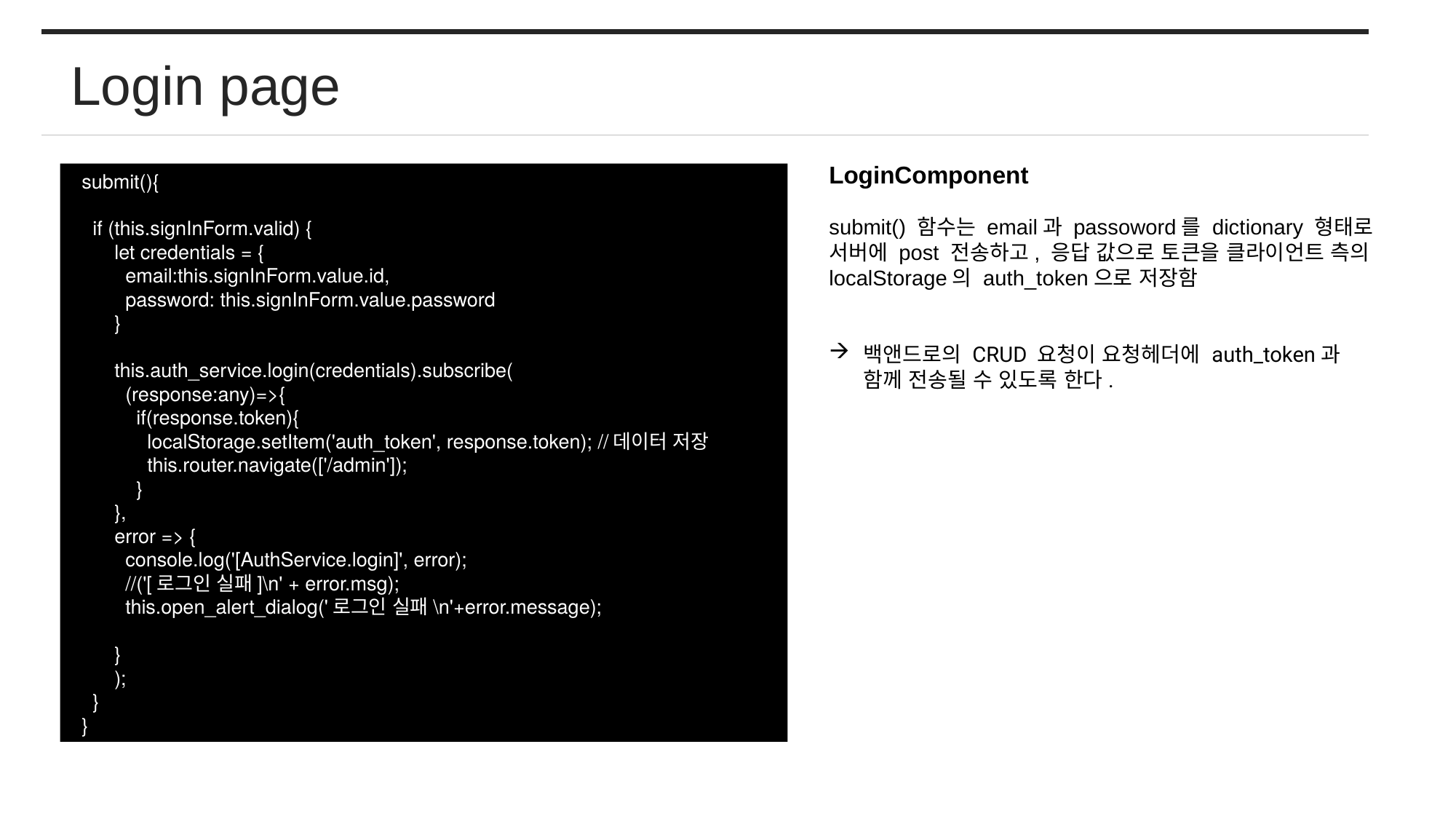

Login page
LoginComponent

submit() 함수는 email과 passoword를 dictionary 형태로 서버에 post 전송하고, 응답 값으로 토큰을 클라이언트 측의 localStorage의 auth_token으로 저장함

백앤드로의 CRUD 요청이 요청헤더에 auth_token과 함께 전송될 수 있도록 한다.

  submit(){

    if (this.signInForm.valid) {
        let credentials = {
          email:this.signInForm.value.id,
          password: this.signInForm.value.password
        }

        this.auth_service.login(credentials).subscribe(
          (response:any)=>{
            if(response.token){
              localStorage.setItem('auth_token', response.token); //데이터 저장
              this.router.navigate(['/admin']);
            }
        },
        error => {
          console.log('[AuthService.login]', error);
          //('[로그인 실패]\n' + error.msg);
          this.open_alert_dialog('로그인 실패\n'+error.message);
        }
        );
    }
  }